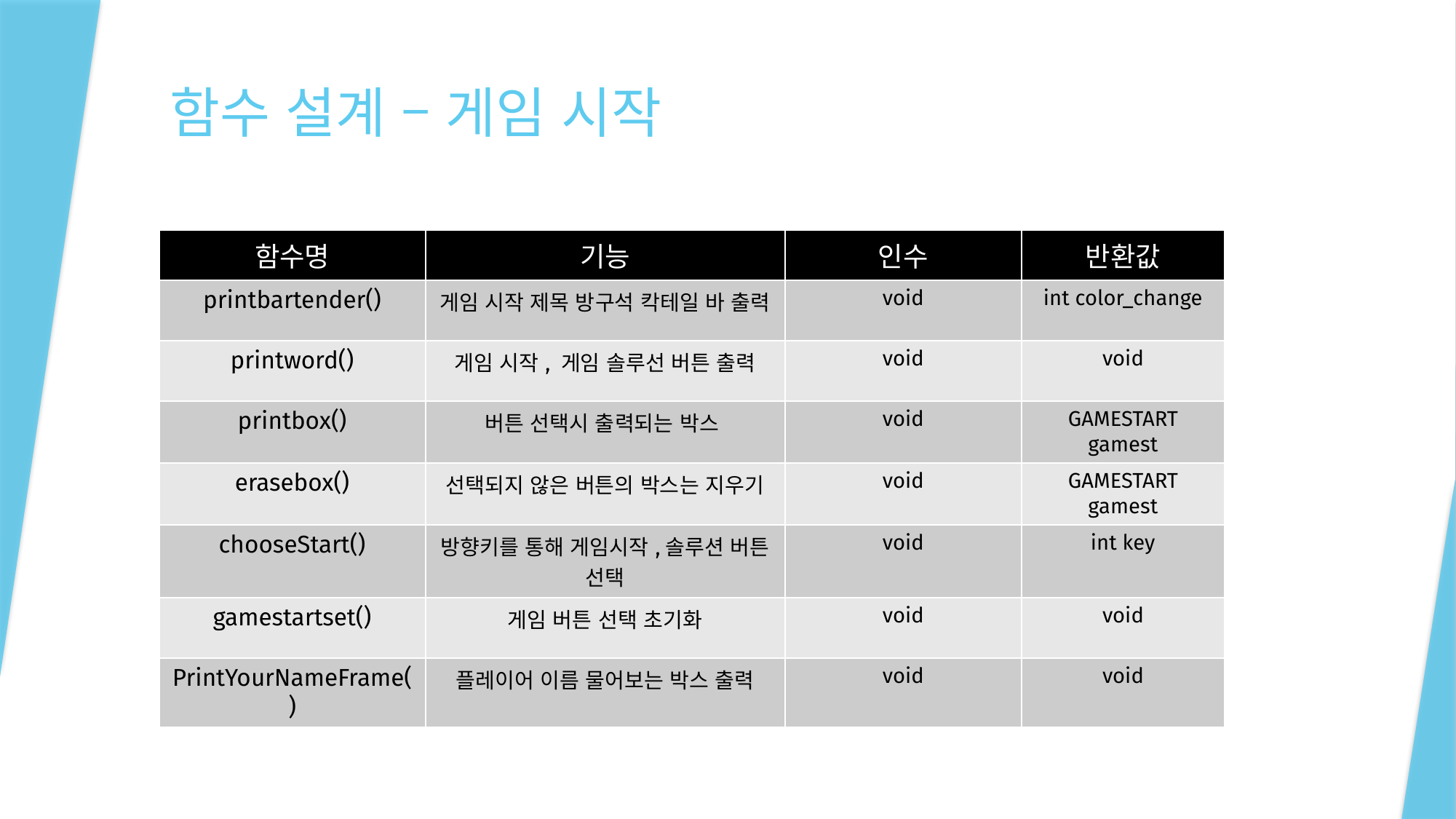

# 함수 설계 – 게임 시작
| 함수명 | 기능 | 인수 | 반환값 |
| --- | --- | --- | --- |
| printbartender() | 게임 시작 제목 방구석 칵테일 바 출력 | void | int color\_change |
| printword() | 게임 시작, 게임 솔루선 버튼 출력 | void | void |
| printbox() | 버튼 선택시 출력되는 박스 | void | GAMESTART gamest |
| erasebox() | 선택되지 않은 버튼의 박스는 지우기 | void | GAMESTART gamest |
| chooseStart() | 방향키를 통해 게임시작,솔루션 버튼 선택 | void | int key |
| gamestartset() | 게임 버튼 선택 초기화 | void | void |
| PrintYourNameFrame() | 플레이어 이름 물어보는 박스 출력 | void | void |